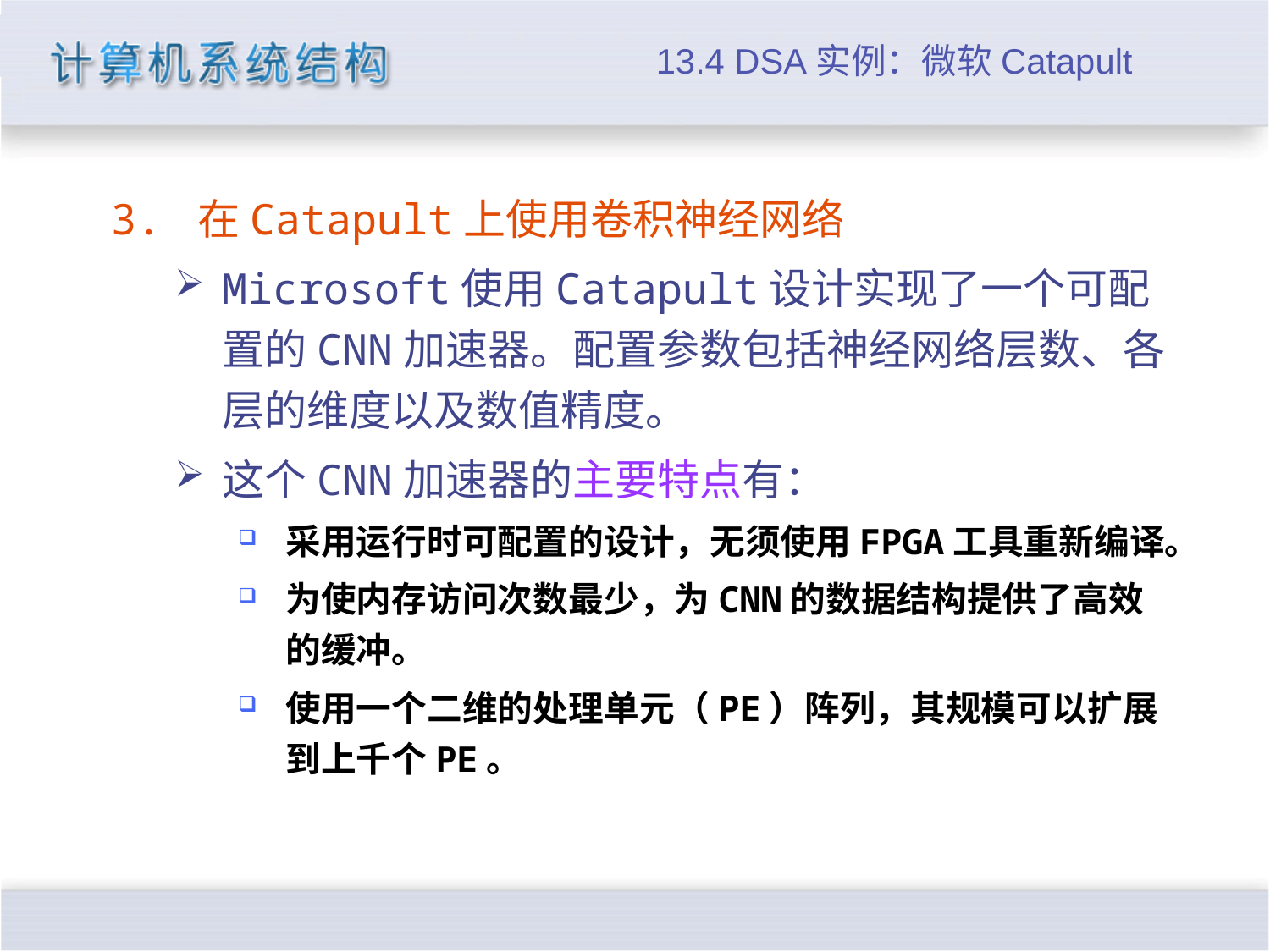

# 13.4 DSA实例：微软Catapult
3. 在Catapult上使用卷积神经网络
Microsoft使用Catapult设计实现了一个可配置的CNN加速器。配置参数包括神经网络层数、各层的维度以及数值精度。
这个CNN加速器的主要特点有：
采用运行时可配置的设计，无须使用FPGA工具重新编译。
为使内存访问次数最少，为CNN的数据结构提供了高效的缓冲。
使用一个二维的处理单元（PE）阵列，其规模可以扩展到上千个PE。